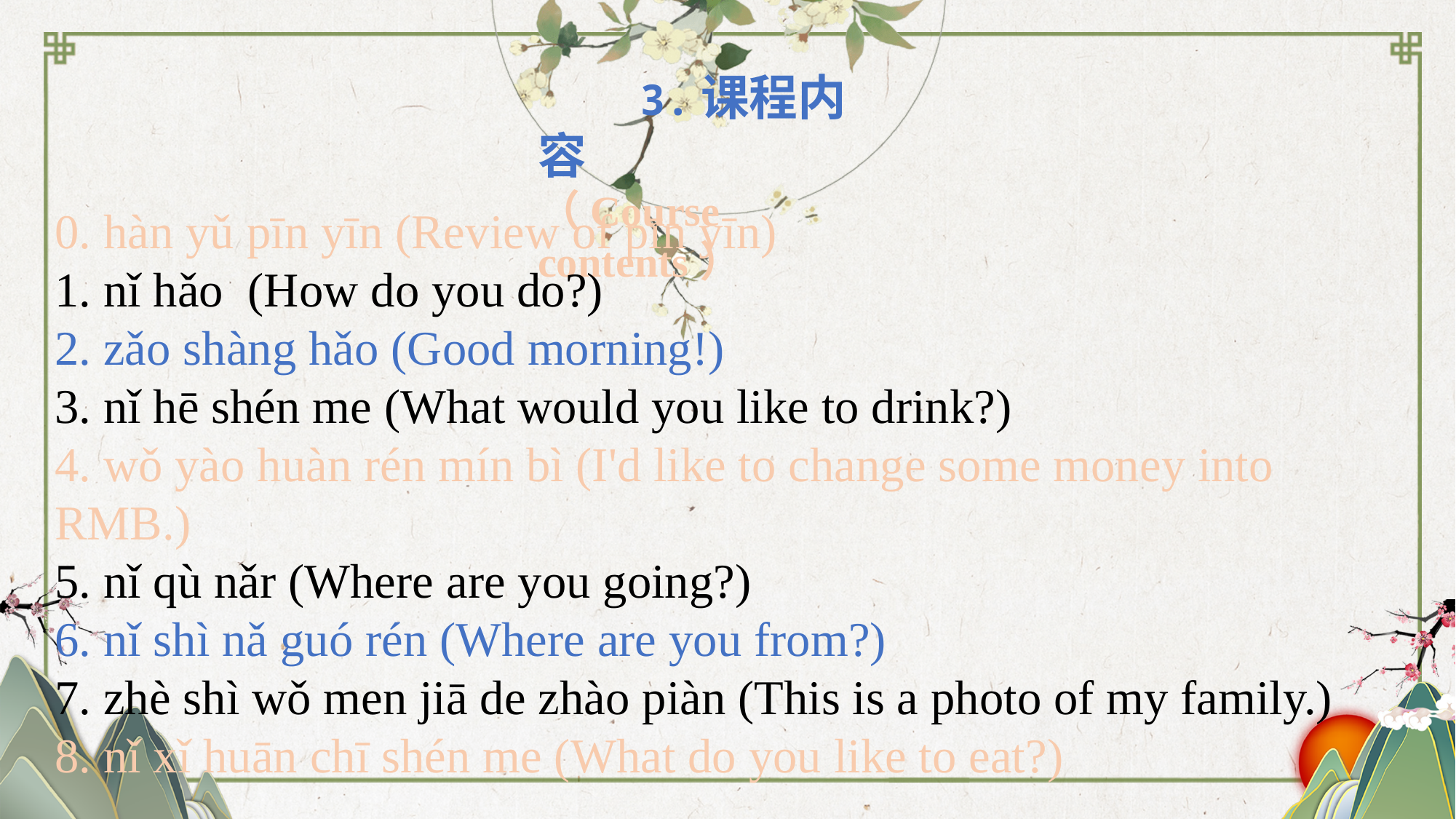

3.课程内容
（Course contents）
0. hàn yǔ pīn yīn (Review of pīn yīn)
1. nǐ hǎo  (How do you do?)
2. zǎo shàng hǎo (Good morning!)
3. nǐ hē shén me (What would you like to drink?)
4. wǒ yào huàn rén mín bì (I'd like to change some money into RMB.)
5. nǐ qù nǎr (Where are you going?)
6. nǐ shì nǎ guó rén (Where are you from?)
7. zhè shì wǒ men jiā de zhào piàn (This is a photo of my family.)
8. nǐ xǐ huān chī shén me (What do you like to eat?)